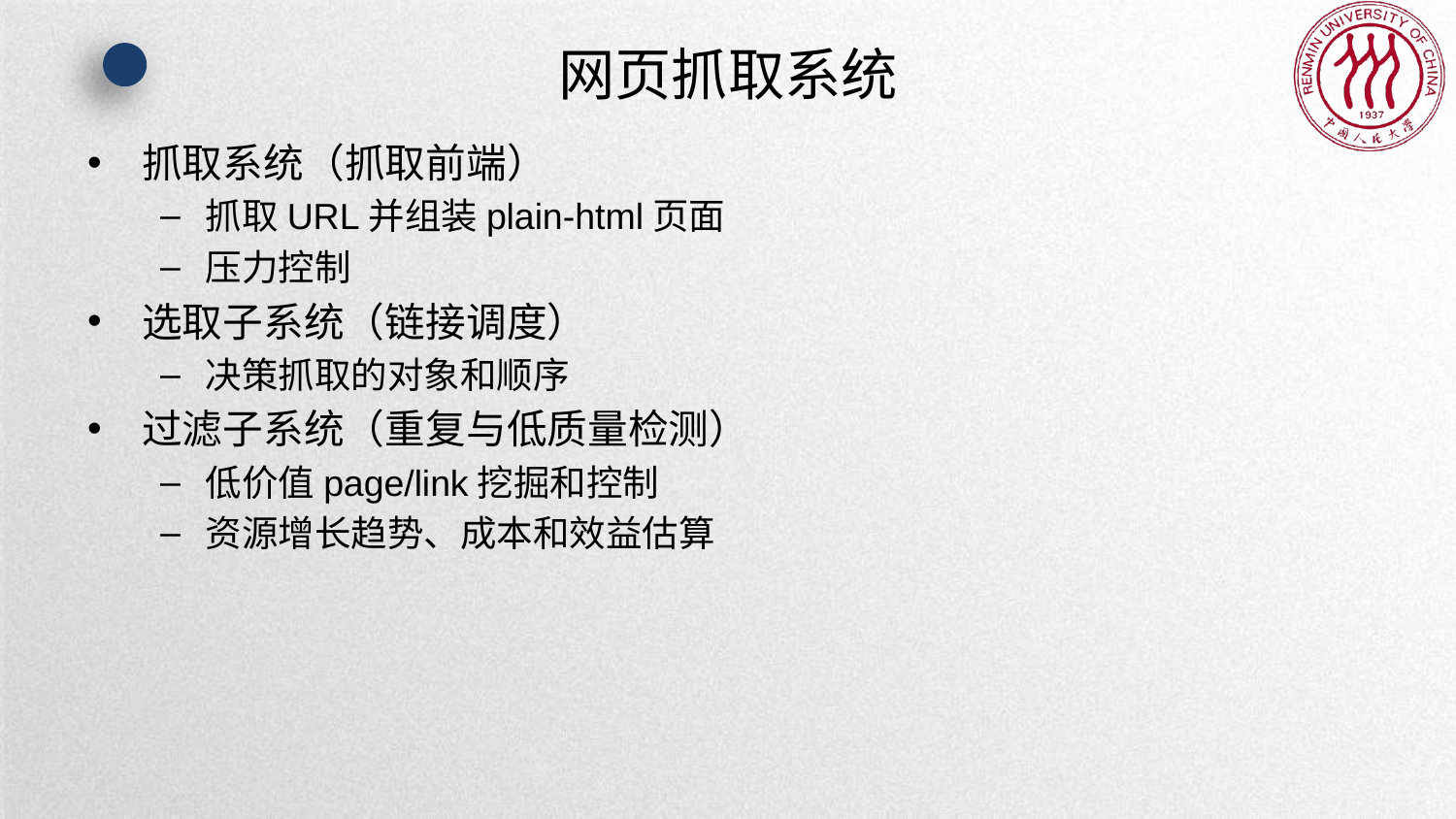

# 网页抓取系统
抓取系统（抓取前端）
抓取URL并组装plain-html页面
压力控制
选取子系统（链接调度）
决策抓取的对象和顺序
过滤子系统（重复与低质量检测）
低价值page/link挖掘和控制
资源增长趋势、成本和效益估算